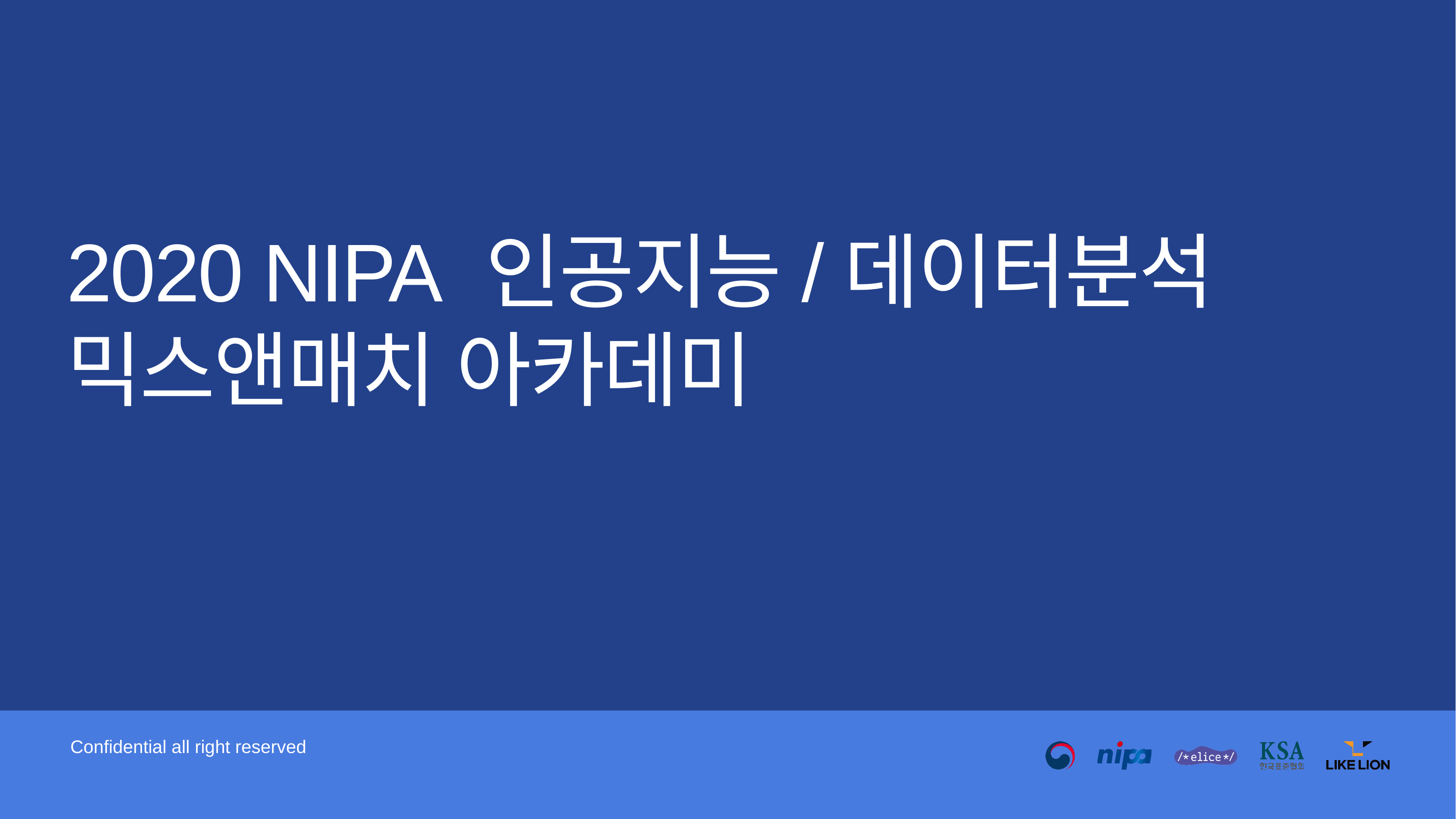

2020 NIPA 인공지능/데이터분석
믹스앤매치 아카데미

[인공지능 vs 인간지능] 평균 외모 나이는?